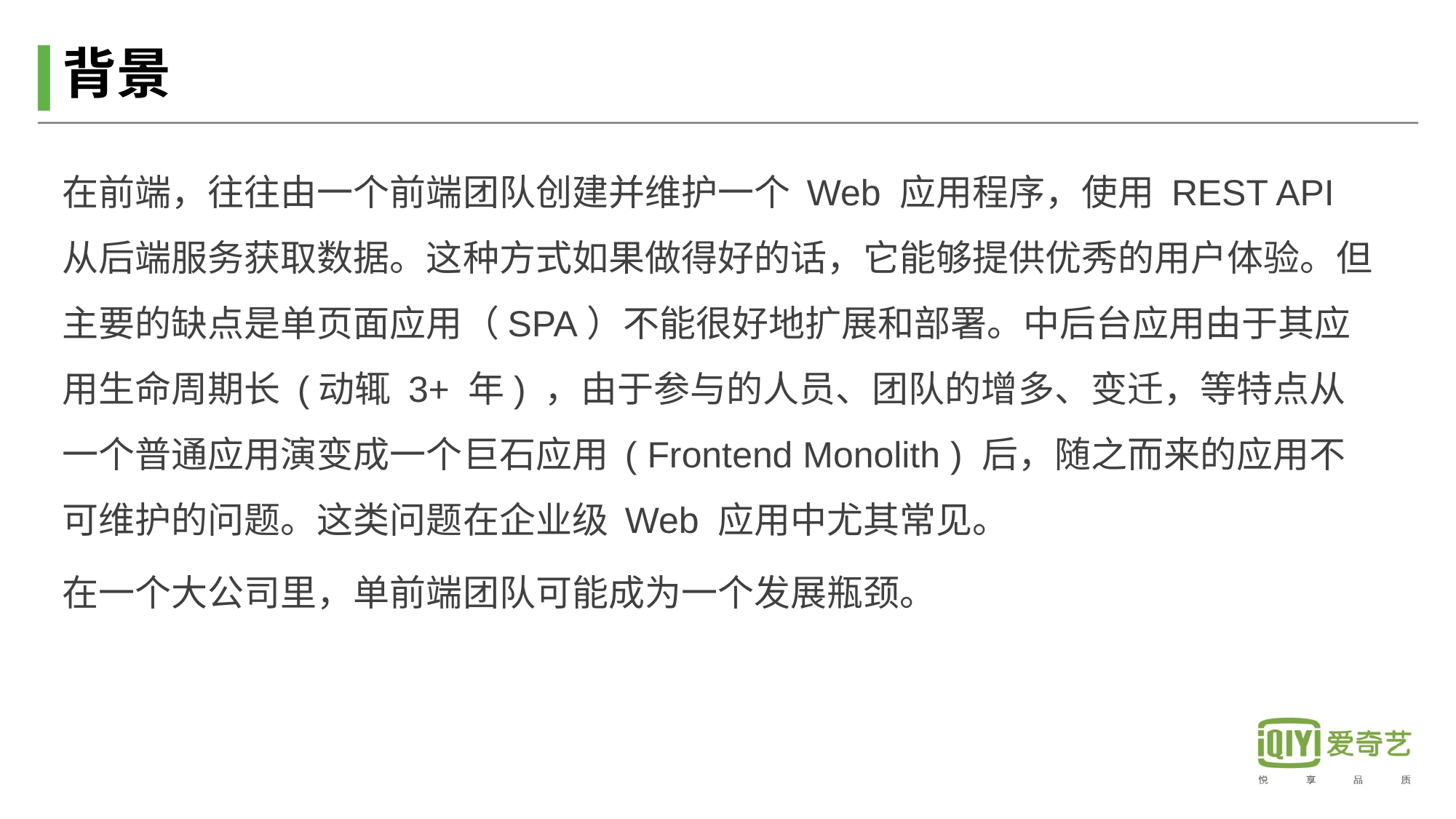

# 背景
在前端，往往由一个前端团队创建并维护一个 Web 应用程序，使用 REST API 从后端服务获取数据。这种方式如果做得好的话，它能够提供优秀的用户体验。但主要的缺点是单页面应用（SPA）不能很好地扩展和部署。中后台应用由于其应用生命周期长 (动辄 3+ 年) ，由于参与的人员、团队的增多、变迁，等特点从一个普通应用演变成一个巨石应用 ( Frontend Monolith ) 后，随之而来的应用不可维护的问题。这类问题在企业级 Web 应用中尤其常见。
在一个大公司里，单前端团队可能成为一个发展瓶颈。